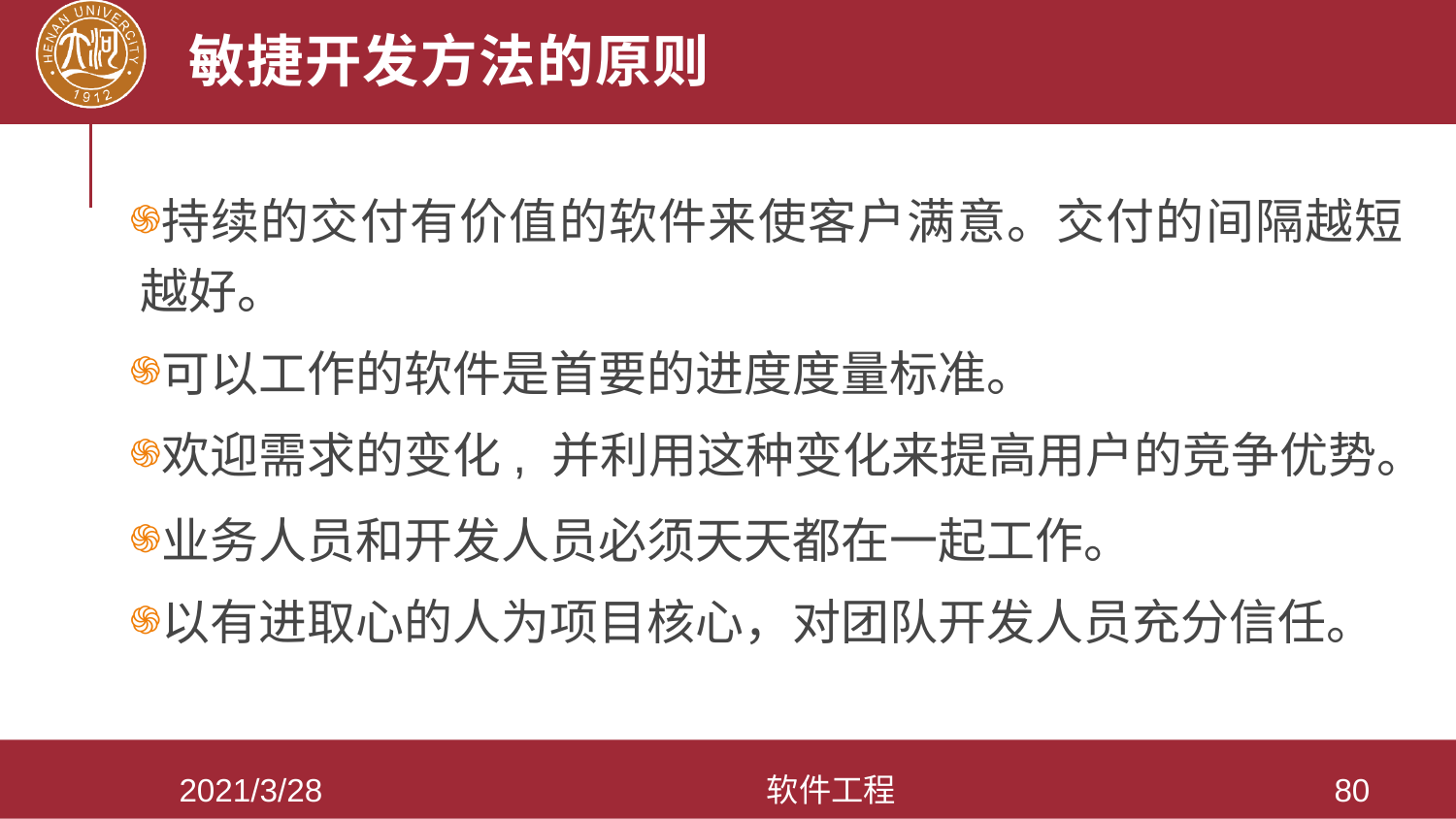

# 敏捷开发方法的原则
持续的交付有价值的软件来使客户满意。交付的间隔越短越好。
可以工作的软件是首要的进度度量标准。
欢迎需求的变化, 并利用这种变化来提高用户的竞争优势。
业务人员和开发人员必须天天都在一起工作。
以有进取心的人为项目核心，对团队开发人员充分信任。
2021/3/28
软件工程
80